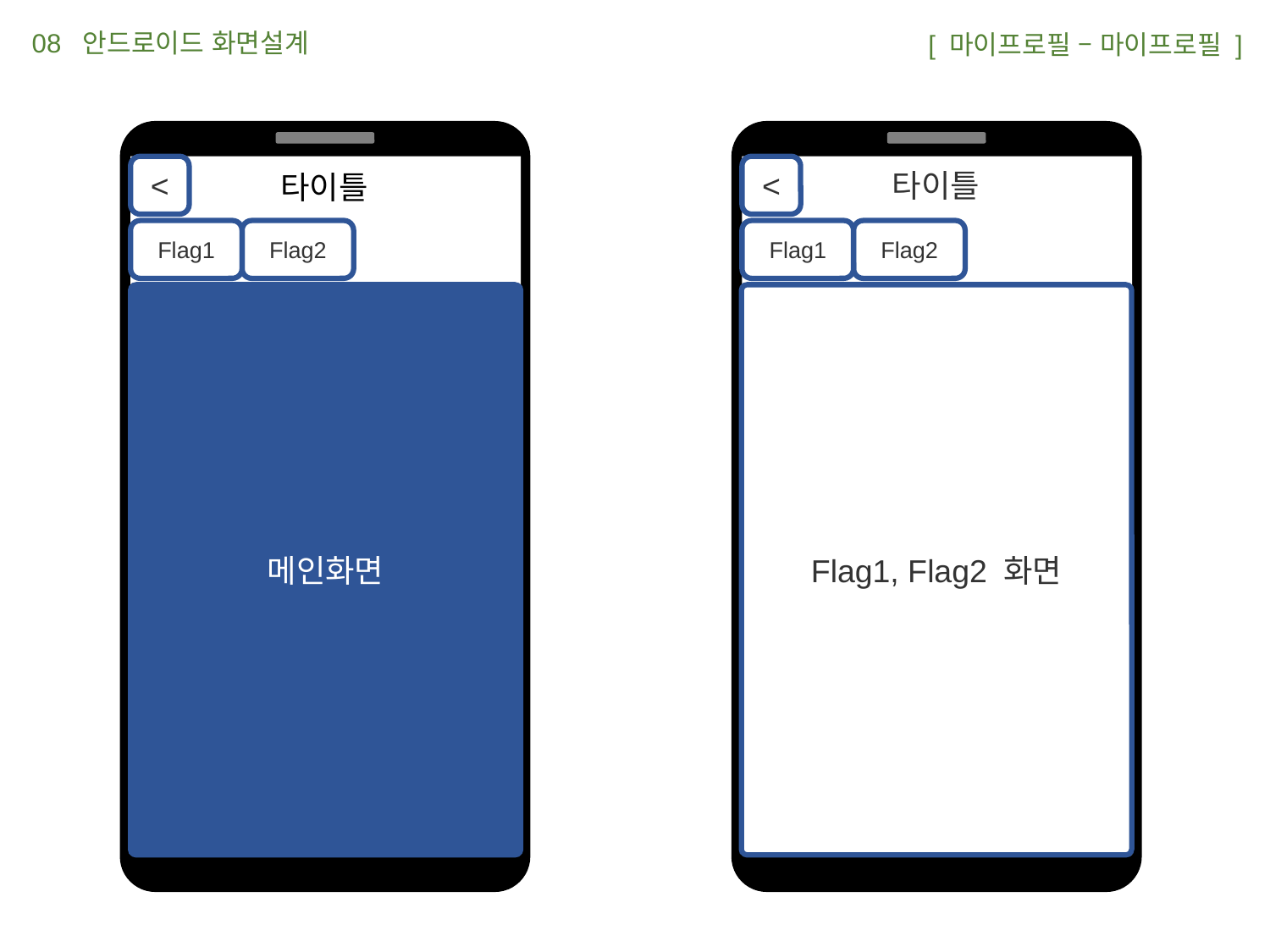

08  안드로이드 화면설계
 [ 마이프로필 – 마이프로필 ]

<
<
타이틀
타이틀
Flag1
Flag2
Flag1
Flag2
메인화면
Flag1, Flag2 화면